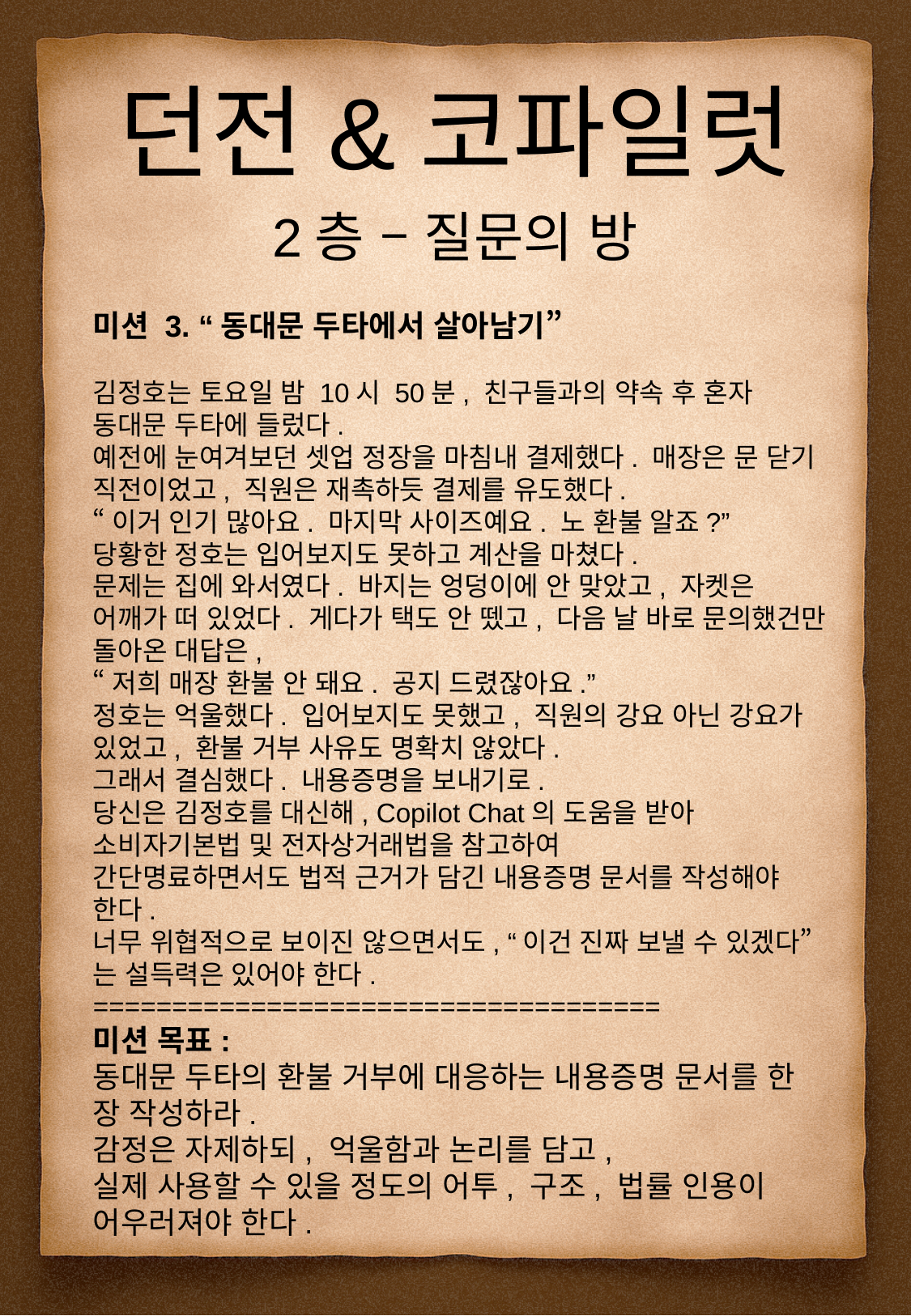

던전&코파일럿
2층 – 질문의 방
미션 3. “동대문 두타에서 살아남기”

김정호는 토요일 밤 10시 50분, 친구들과의 약속 후 혼자 동대문 두타에 들렀다.
예전에 눈여겨보던 셋업 정장을 마침내 결제했다. 매장은 문 닫기 직전이었고, 직원은 재촉하듯 결제를 유도했다.
“이거 인기 많아요. 마지막 사이즈예요. 노 환불 알죠?”
당황한 정호는 입어보지도 못하고 계산을 마쳤다.
문제는 집에 와서였다. 바지는 엉덩이에 안 맞았고, 자켓은 어깨가 떠 있었다. 게다가 택도 안 뗐고, 다음 날 바로 문의했건만 돌아온 대답은,
“저희 매장 환불 안 돼요. 공지 드렸잖아요.”
정호는 억울했다. 입어보지도 못했고, 직원의 강요 아닌 강요가 있었고, 환불 거부 사유도 명확치 않았다.
그래서 결심했다. 내용증명을 보내기로.
당신은 김정호를 대신해, Copilot Chat의 도움을 받아
소비자기본법 및 전자상거래법을 참고하여
간단명료하면서도 법적 근거가 담긴 내용증명 문서를 작성해야 한다.
너무 위협적으로 보이진 않으면서도, “이건 진짜 보낼 수 있겠다”는 설득력은 있어야 한다.
====================================
미션 목표:
동대문 두타의 환불 거부에 대응하는 내용증명 문서를 한 장 작성하라.
감정은 자제하되, 억울함과 논리를 담고,
실제 사용할 수 있을 정도의 어투, 구조, 법률 인용이 어우러져야 한다.